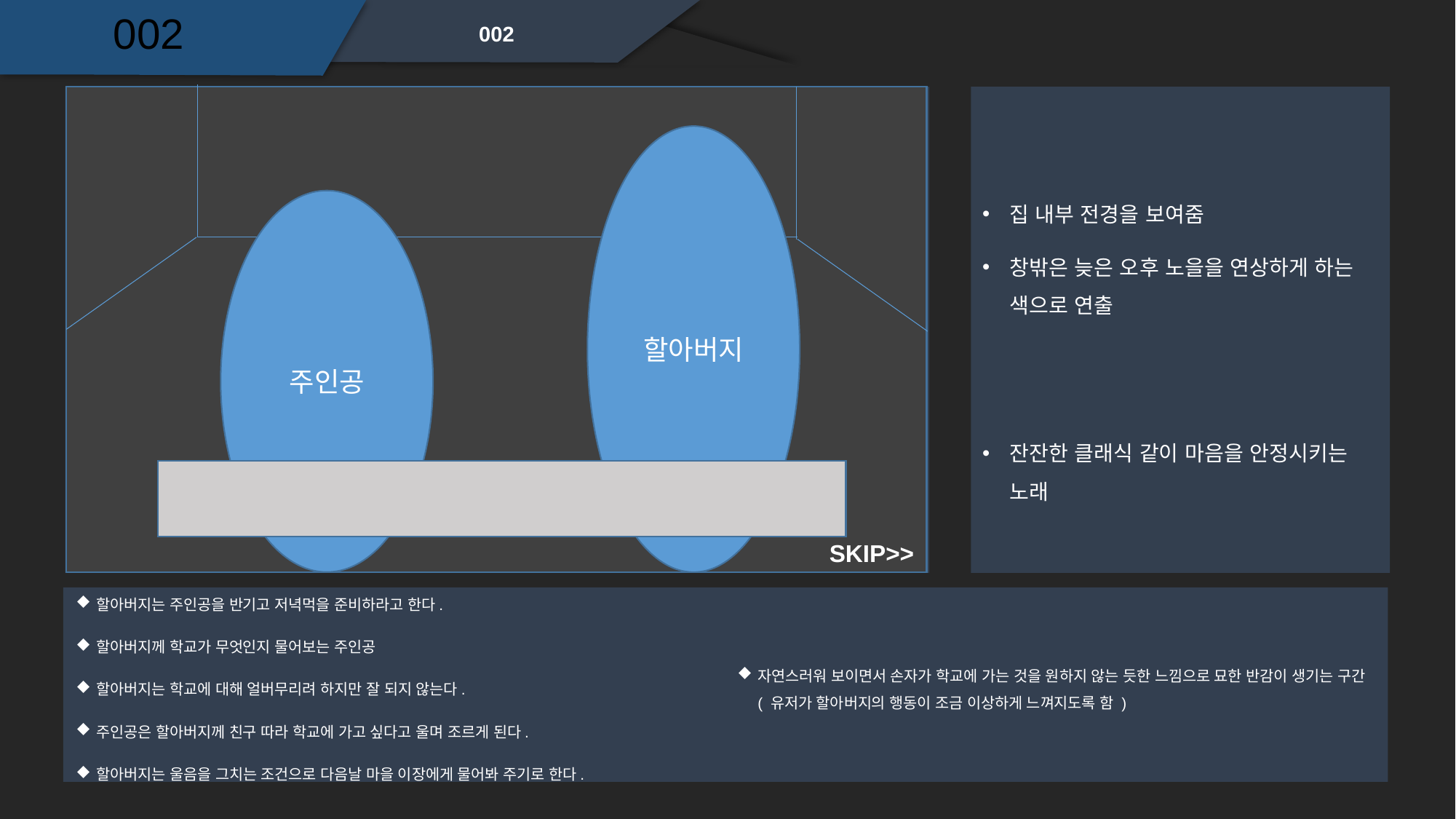

002
002

할아버지
집 내부 전경을 보여줌
창밖은 늦은 오후 노을을 연상하게 하는 색으로 연출
주인공
잔잔한 클래식 같이 마음을 안정시키는 노래

SKIP>>
할아버지는 주인공을 반기고 저녁먹을 준비하라고 한다.
할아버지께 학교가 무엇인지 물어보는 주인공
할아버지는 학교에 대해 얼버무리려 하지만 잘 되지 않는다.
주인공은 할아버지께 친구 따라 학교에 가고 싶다고 울며 조르게 된다.
할아버지는 울음을 그치는 조건으로 다음날 마을 이장에게 물어봐 주기로 한다.
자연스러워 보이면서 손자가 학교에 가는 것을 원하지 않는 듯한 느낌으로 묘한 반감이 생기는 구간 ( 유저가 할아버지의 행동이 조금 이상하게 느껴지도록 함 )